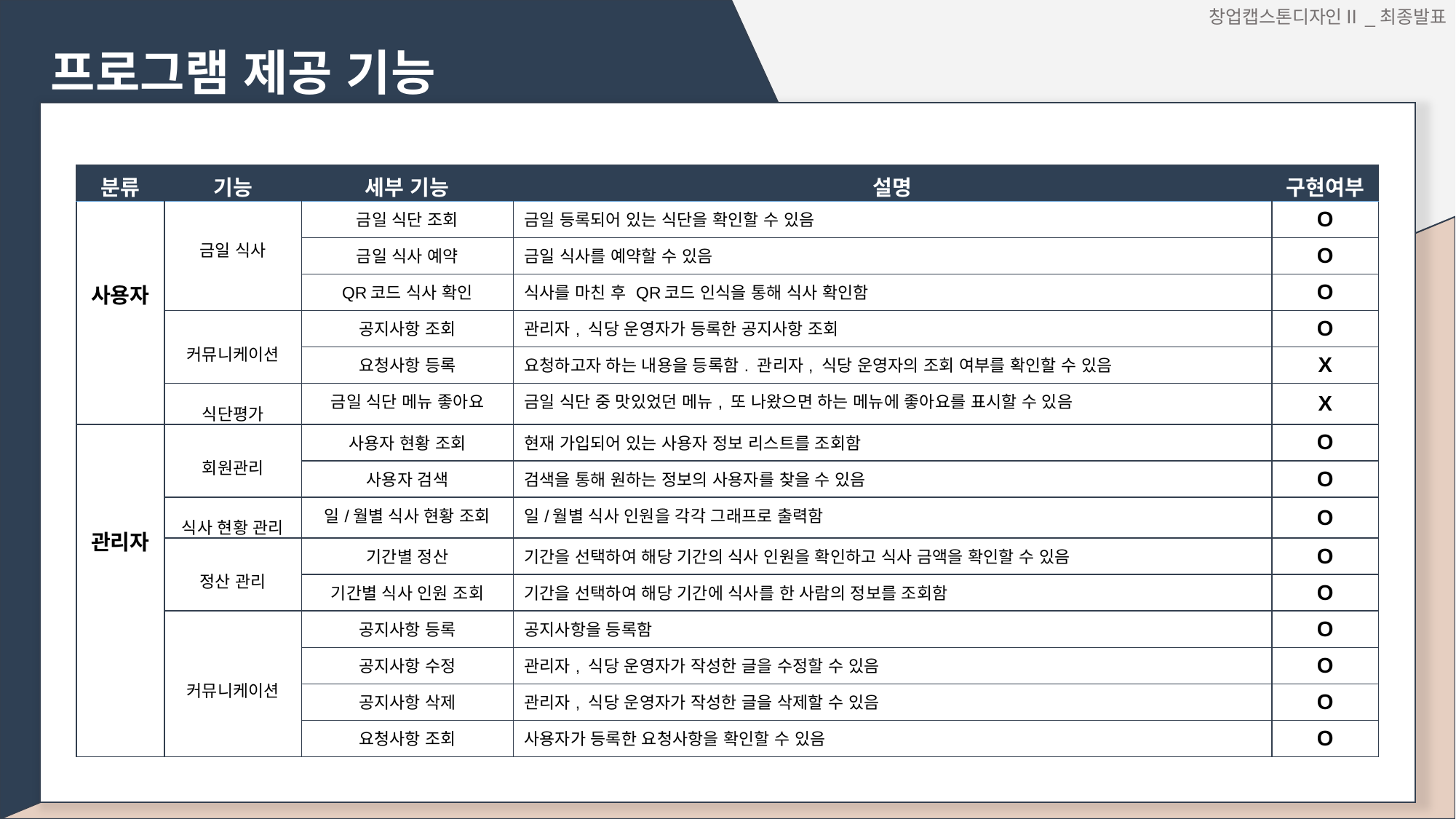

창업캡스톤디자인Ⅱ_최종발표
프로그램 제공 기능
| 분류 | 기능 | 세부 기능 | 설명 | 구현여부 |
| --- | --- | --- | --- | --- |
| 사용자 | 금일 식사 | 금일 식단 조회 | 금일 등록되어 있는 식단을 확인할 수 있음 | O |
|  |  | 금일 식사 예약 | 금일 식사를 예약할 수 있음 | O |
|  |  | QR코드 식사 확인 | 식사를 마친 후 QR코드 인식을 통해 식사 확인함 | O |
|  | 커뮤니케이션 | 공지사항 조회 | 관리자, 식당 운영자가 등록한 공지사항 조회 | O |
|  |  | 요청사항 등록 | 요청하고자 하는 내용을 등록함. 관리자, 식당 운영자의 조회 여부를 확인할 수 있음 | X |
|  | 식단평가 | 금일 식단 메뉴 좋아요 | 금일 식단 중 맛있었던 메뉴, 또 나왔으면 하는 메뉴에 좋아요를 표시할 수 있음 | X |
| 관리자 | 회원관리 | 사용자 현황 조회 | 현재 가입되어 있는 사용자 정보 리스트를 조회함 | O |
|  |  | 사용자 검색 | 검색을 통해 원하는 정보의 사용자를 찾을 수 있음 | O |
|  | 식사 현황 관리 | 일/월별 식사 현황 조회 | 일/월별 식사 인원을 각각 그래프로 출력함 | O |
|  | 정산 관리 | 기간별 정산 | 기간을 선택하여 해당 기간의 식사 인원을 확인하고 식사 금액을 확인할 수 있음 | O |
|  |  | 기간별 식사 인원 조회 | 기간을 선택하여 해당 기간에 식사를 한 사람의 정보를 조회함 | O |
|  | 커뮤니케이션 | 공지사항 등록 | 공지사항을 등록함 | O |
|  |  | 공지사항 수정 | 관리자, 식당 운영자가 작성한 글을 수정할 수 있음 | O |
|  |  | 공지사항 삭제 | 관리자, 식당 운영자가 작성한 글을 삭제할 수 있음 | O |
|  |  | 요청사항 조회 | 사용자가 등록한 요청사항을 확인할 수 있음 | O |